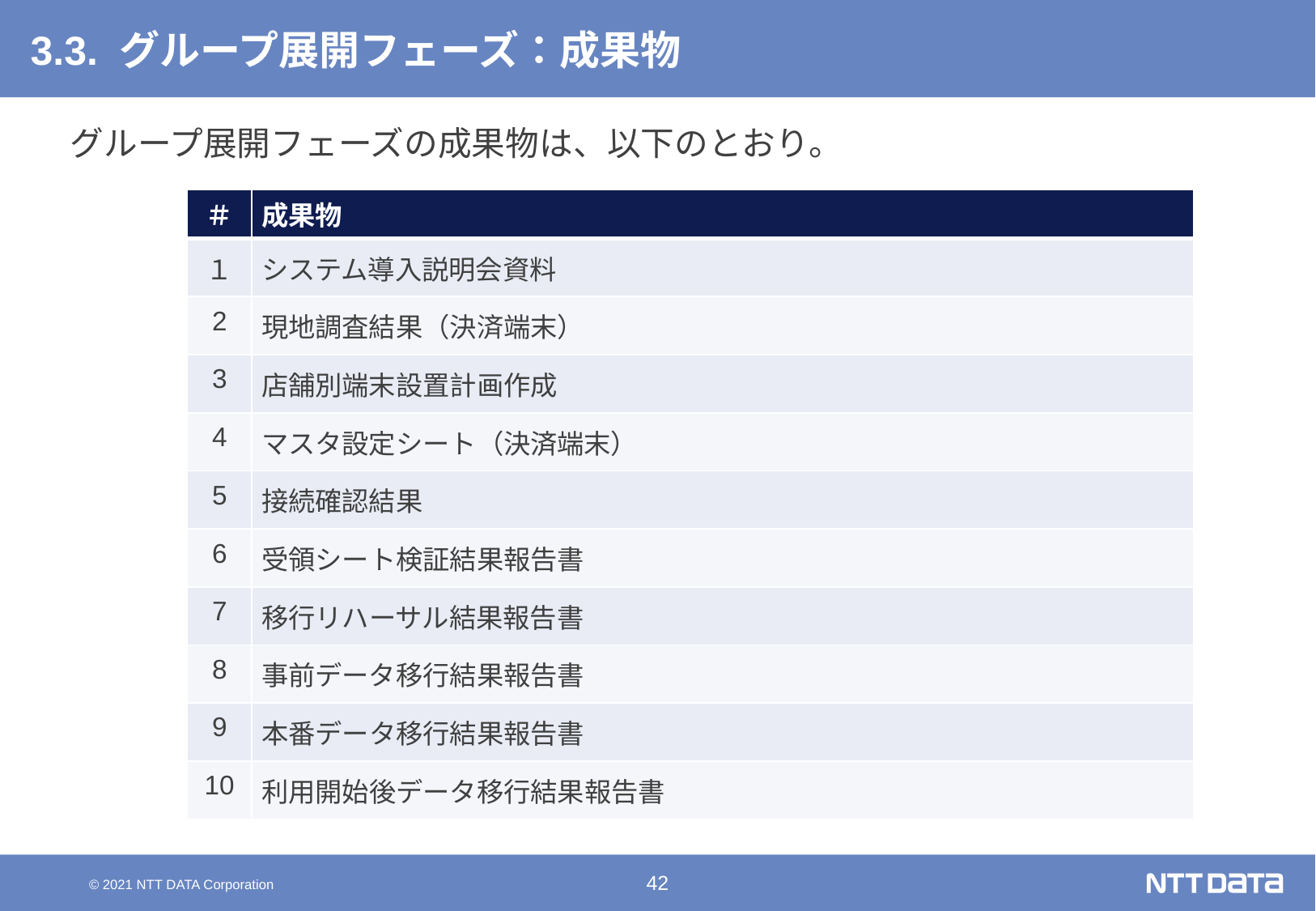

# 3.3. グループ展開フェーズ：成果物
グループ展開フェーズの成果物は、以下のとおり。
| ＃ | 成果物 |
| --- | --- |
| １ | システム導入説明会資料 |
| 2 | 現地調査結果（決済端末） |
| 3 | 店舗別端末設置計画作成 |
| 4 | マスタ設定シート（決済端末） |
| 5 | 接続確認結果 |
| 6 | 受領シート検証結果報告書 |
| 7 | 移行リハーサル結果報告書 |
| 8 | 事前データ移行結果報告書 |
| 9 | 本番データ移行結果報告書 |
| 10 | 利用開始後データ移行結果報告書 |